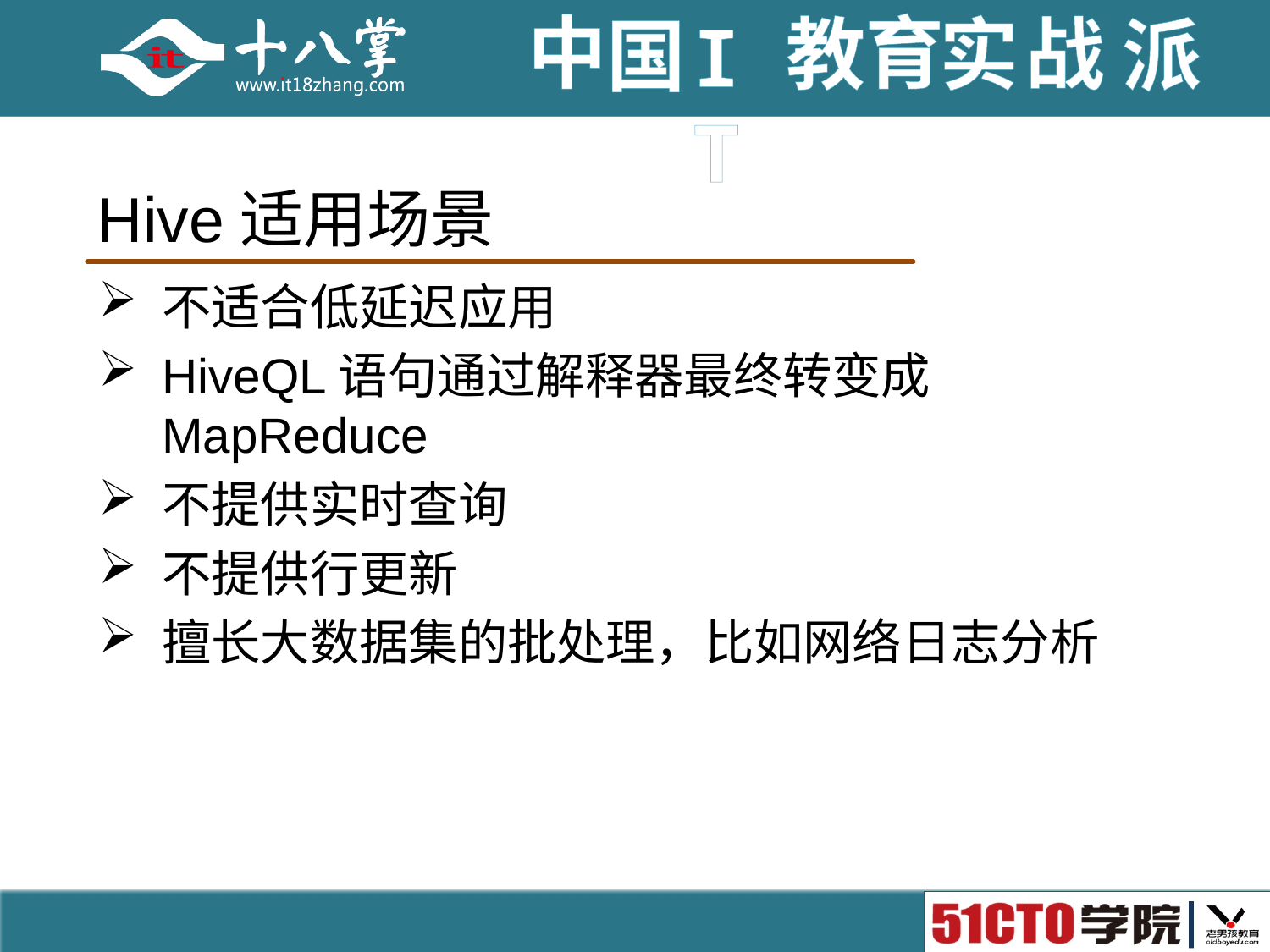

# Hive适用场景
不适合低延迟应用
HiveQL语句通过解释器最终转变成MapReduce
不提供实时查询
不提供行更新
擅长大数据集的批处理，比如网络日志分析